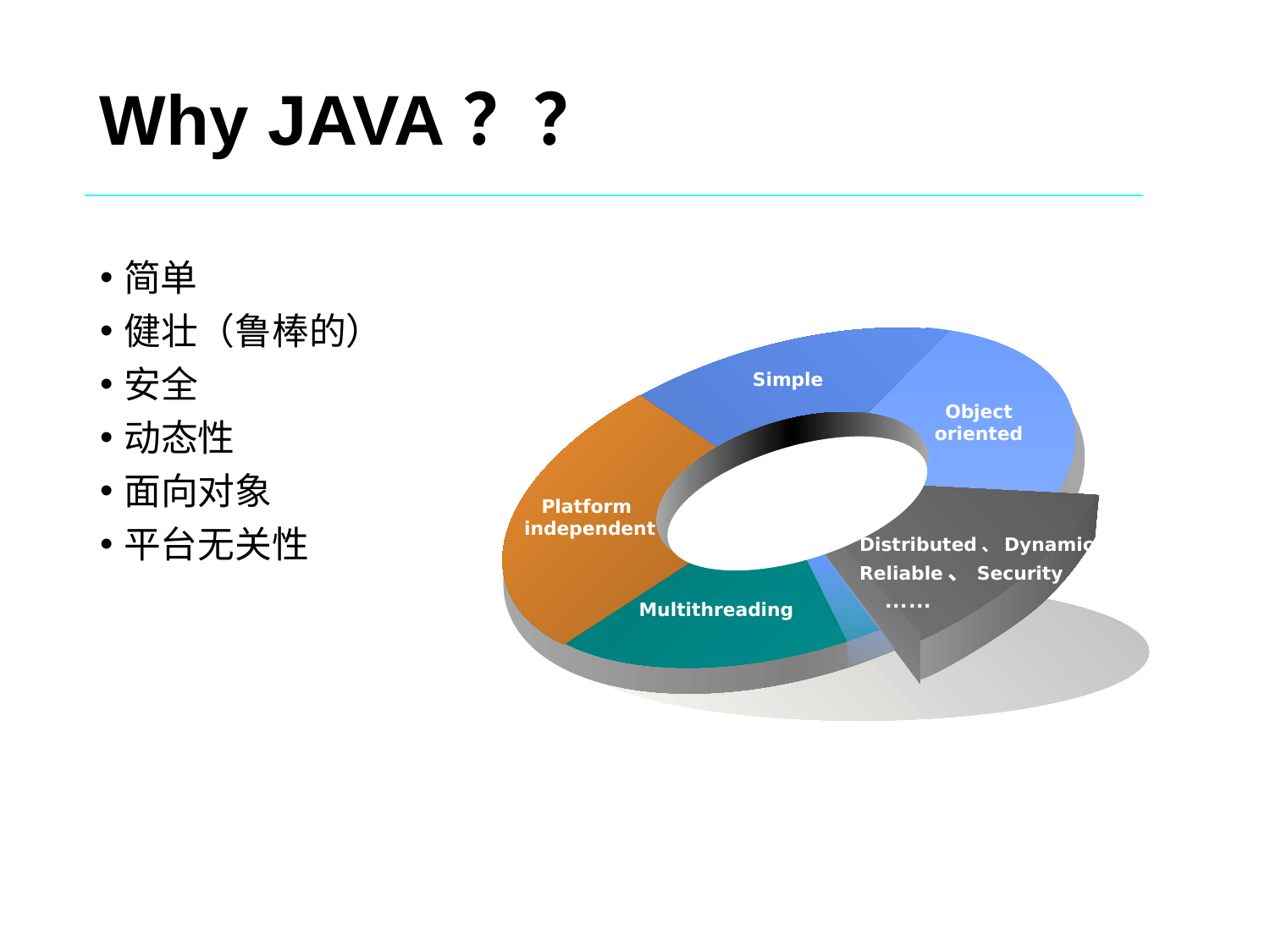

Why JAVA？？

简单
健壮（鲁棒的）
安全
动态性
面向对象
平台无关性

Simple
Object
oriented

Platform
independent

      Distributed、Dynamic
      Reliable、Security
         ……

Multithreading